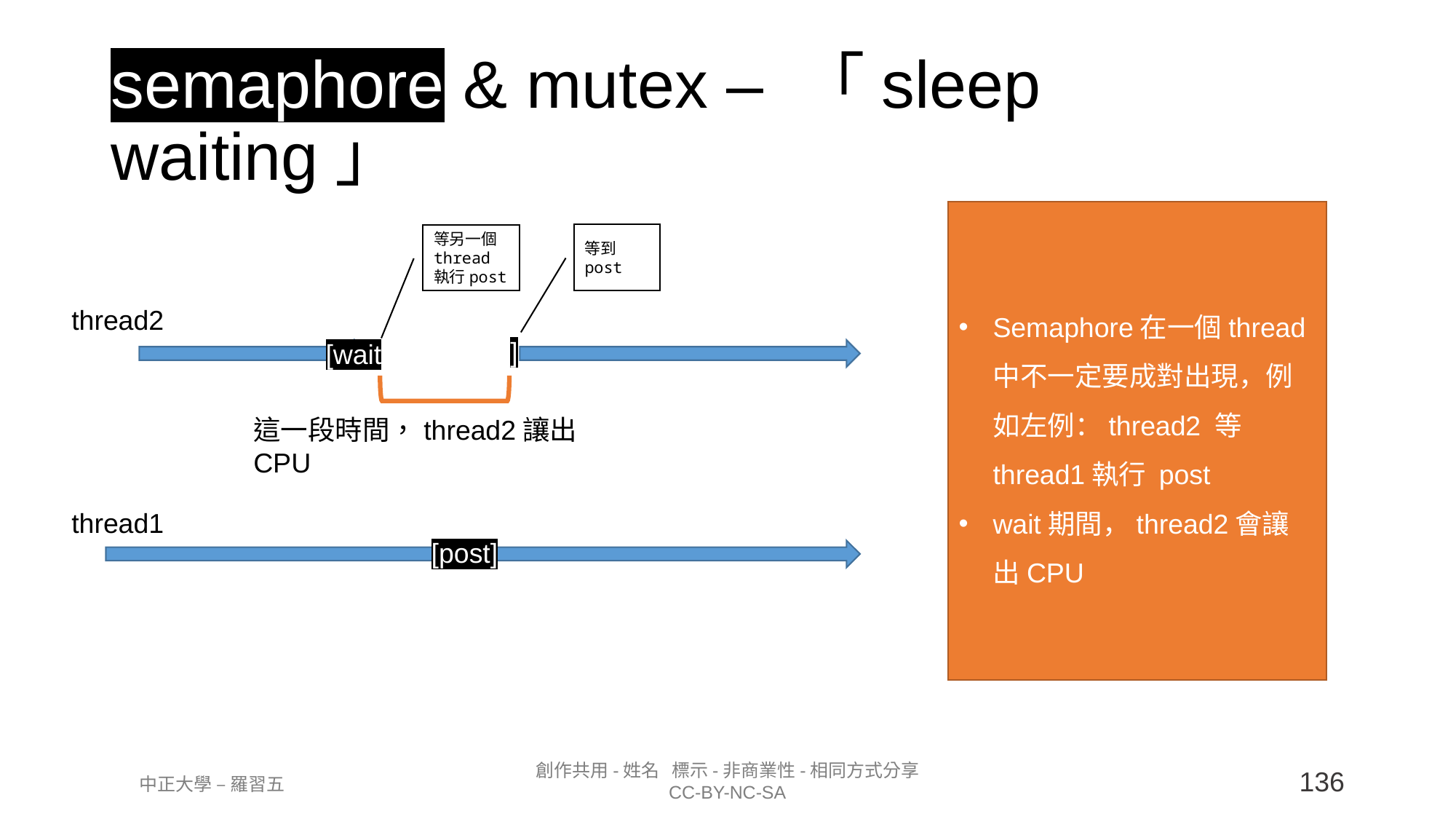

# semaphore & mutex – 「sleep waiting」
Semaphore在一個thread中不一定要成對出現，例如左例：thread2 等thread1執行 post
wait期間，thread2會讓出CPU
等到post
等另一個thread執行post
thread2

]
[wait

這一段時間，thread2讓出CPU
thread1
[post]